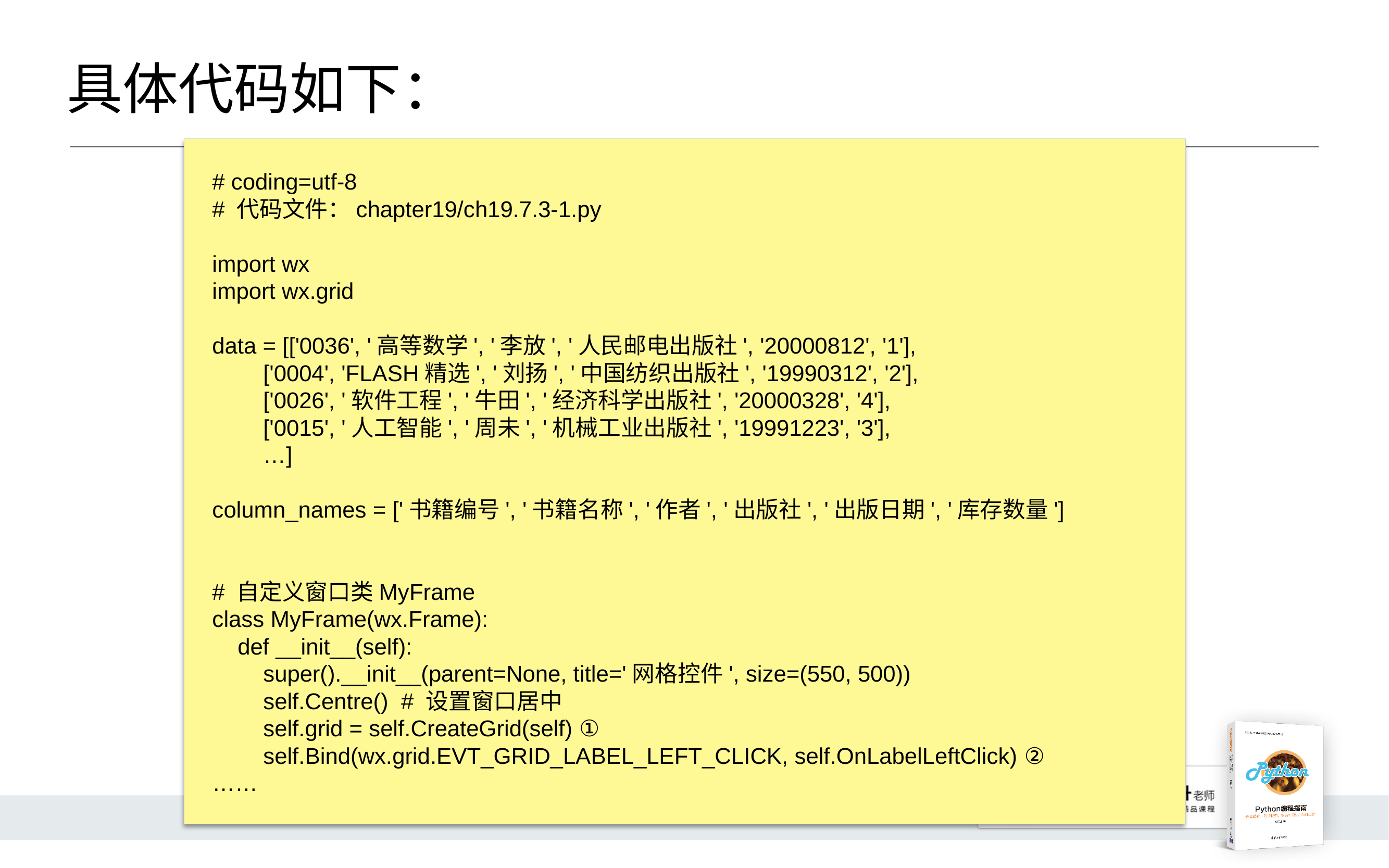

# 具体代码如下：
# coding=utf-8
# 代码文件：chapter19/ch19.7.3-1.py

import wx
import wx.grid

data = [['0036', '高等数学', '李放', '人民邮电出版社', '20000812', '1'],
        ['0004', 'FLASH精选', '刘扬', '中国纺织出版社', '19990312', '2'],
        ['0026', '软件工程', '牛田', '经济科学出版社', '20000328', '4'],
        ['0015', '人工智能', '周未', '机械工业出版社', '19991223', '3'],
        …]

column_names = ['书籍编号', '书籍名称', '作者', '出版社', '出版日期', '库存数量']

# 自定义窗口类MyFrame
class MyFrame(wx.Frame):
    def __init__(self):
        super().__init__(parent=None, title='网格控件', size=(550, 500))
        self.Centre()  # 设置窗口居中
        self.grid = self.CreateGrid(self) ①
        self.Bind(wx.grid.EVT_GRID_LABEL_LEFT_CLICK, self.OnLabelLeftClick) ②
……